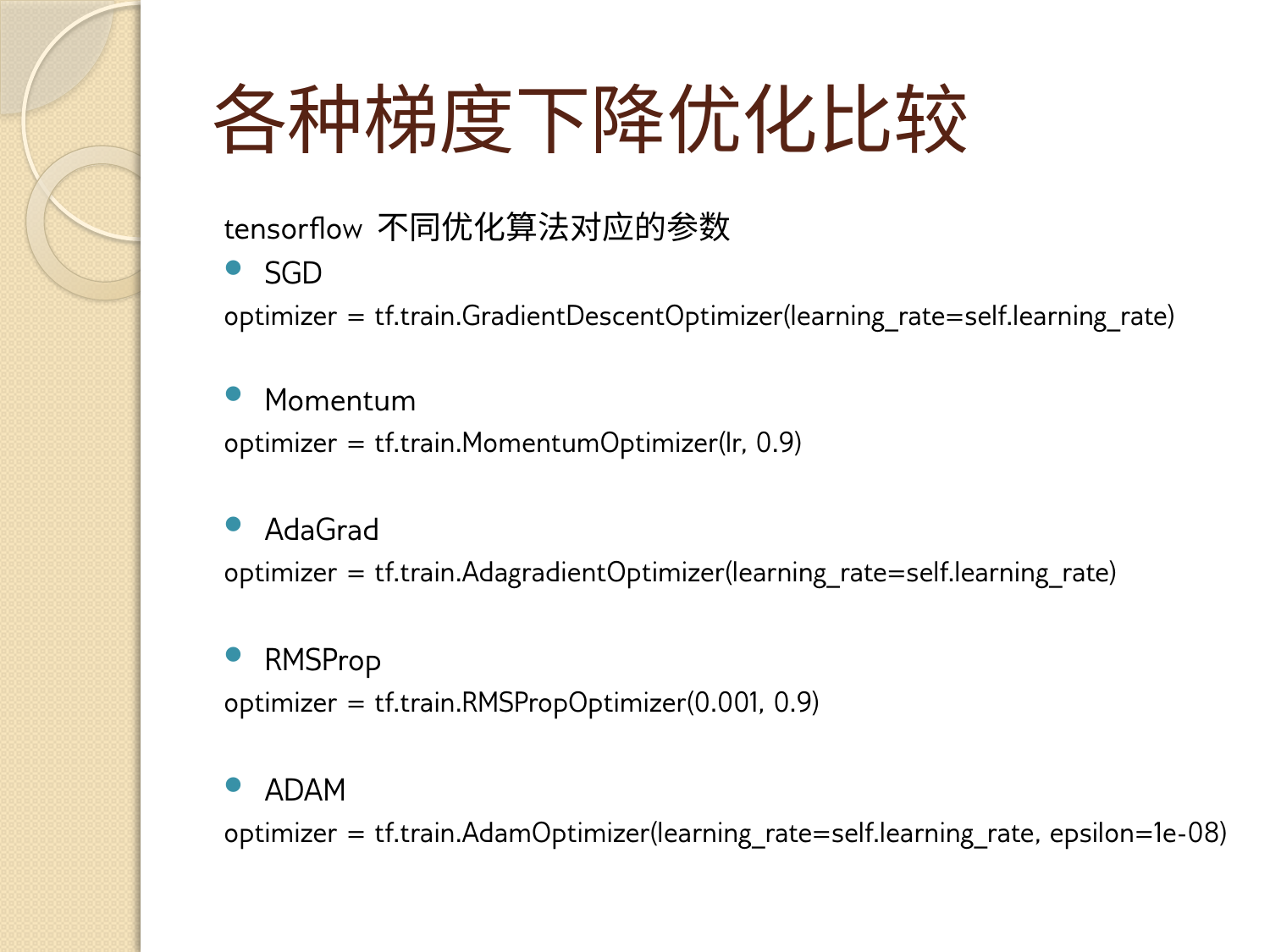

# 各种梯度下降优化比较
tensorflow 不同优化算法对应的参数
SGD
optimizer = tf.train.GradientDescentOptimizer(learning_rate=self.learning_rate)

Momentum
optimizer = tf.train.MomentumOptimizer(lr, 0.9)

AdaGrad
optimizer = tf.train.AdagradientOptimizer(learning_rate=self.learning_rate)

RMSProp
optimizer = tf.train.RMSPropOptimizer(0.001, 0.9)

ADAM
optimizer = tf.train.AdamOptimizer(learning_rate=self.learning_rate, epsilon=1e-08)